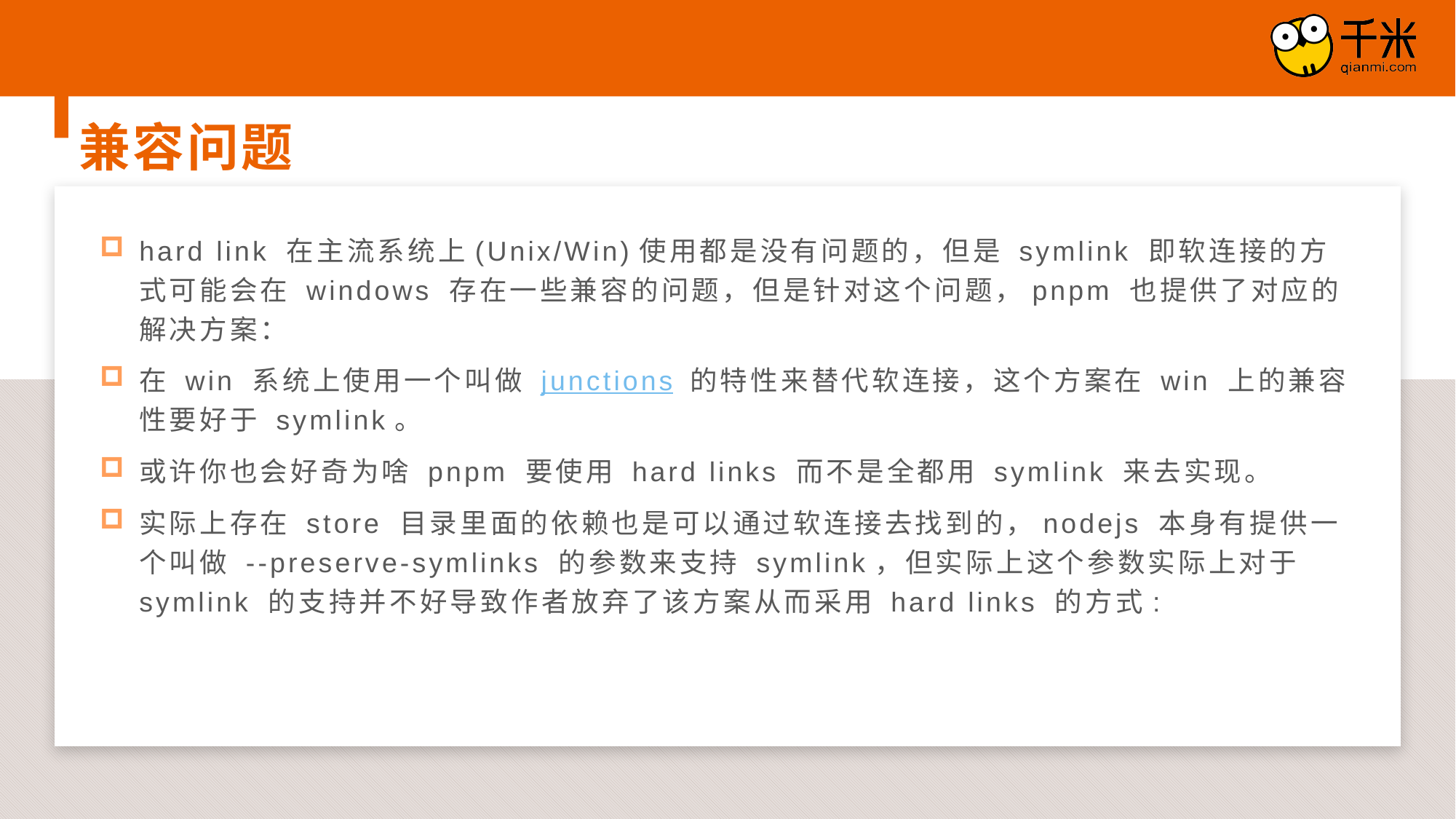

兼容问题

hard link 在主流系统上(Unix/Win)使用都是没有问题的，但是 symlink 即软连接的方式可能会在 windows 存在一些兼容的问题，但是针对这个问题，pnpm 也提供了对应的解决方案：
在 win 系统上使用一个叫做 junctions 的特性来替代软连接，这个方案在 win 上的兼容性要好于 symlink。
或许你也会好奇为啥 pnpm 要使用 hard links 而不是全都用 symlink 来去实现。
实际上存在 store 目录里面的依赖也是可以通过软连接去找到的，nodejs 本身有提供一个叫做 --preserve-symlinks 的参数来支持 symlink，但实际上这个参数实际上对于 symlink 的支持并不好导致作者放弃了该方案从而采用 hard links 的方式: